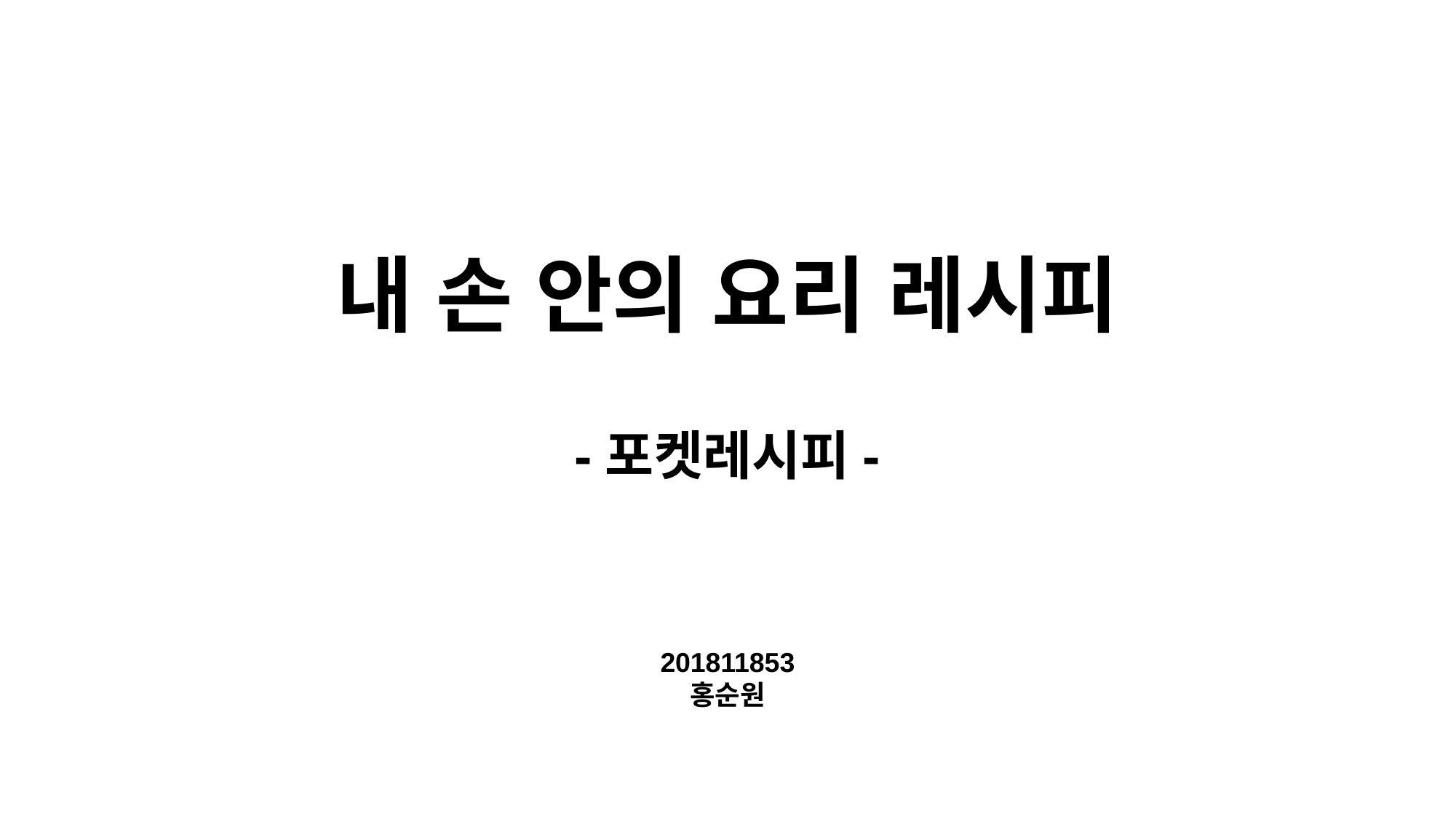

내 손 안의 요리 레시피

-포켓레시피-
201811853
홍순원